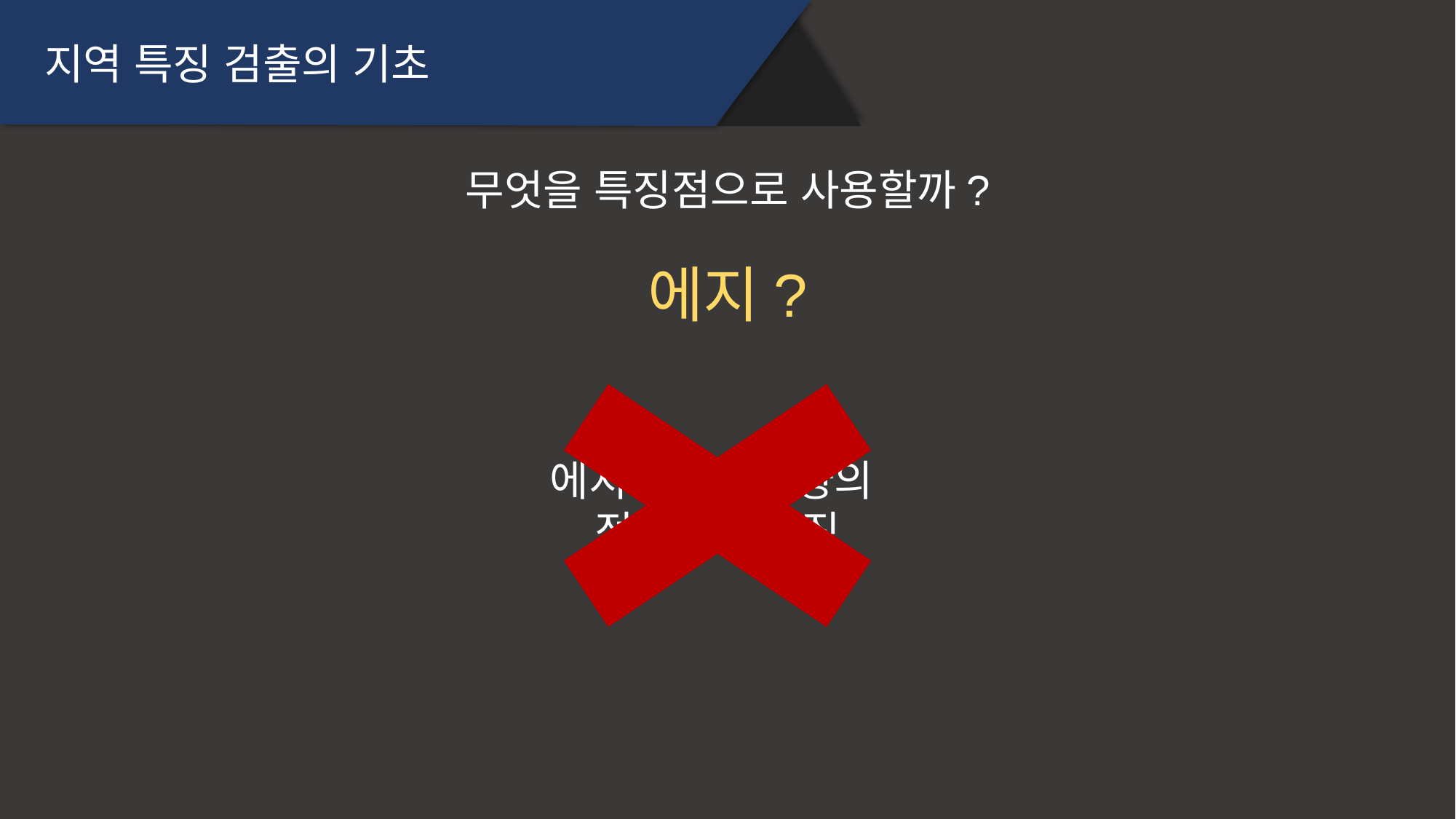

지역 특징 검출의 기초
무엇을 특징점으로 사용할까?
에지?

에지강도와 방향의
정보만을 가짐